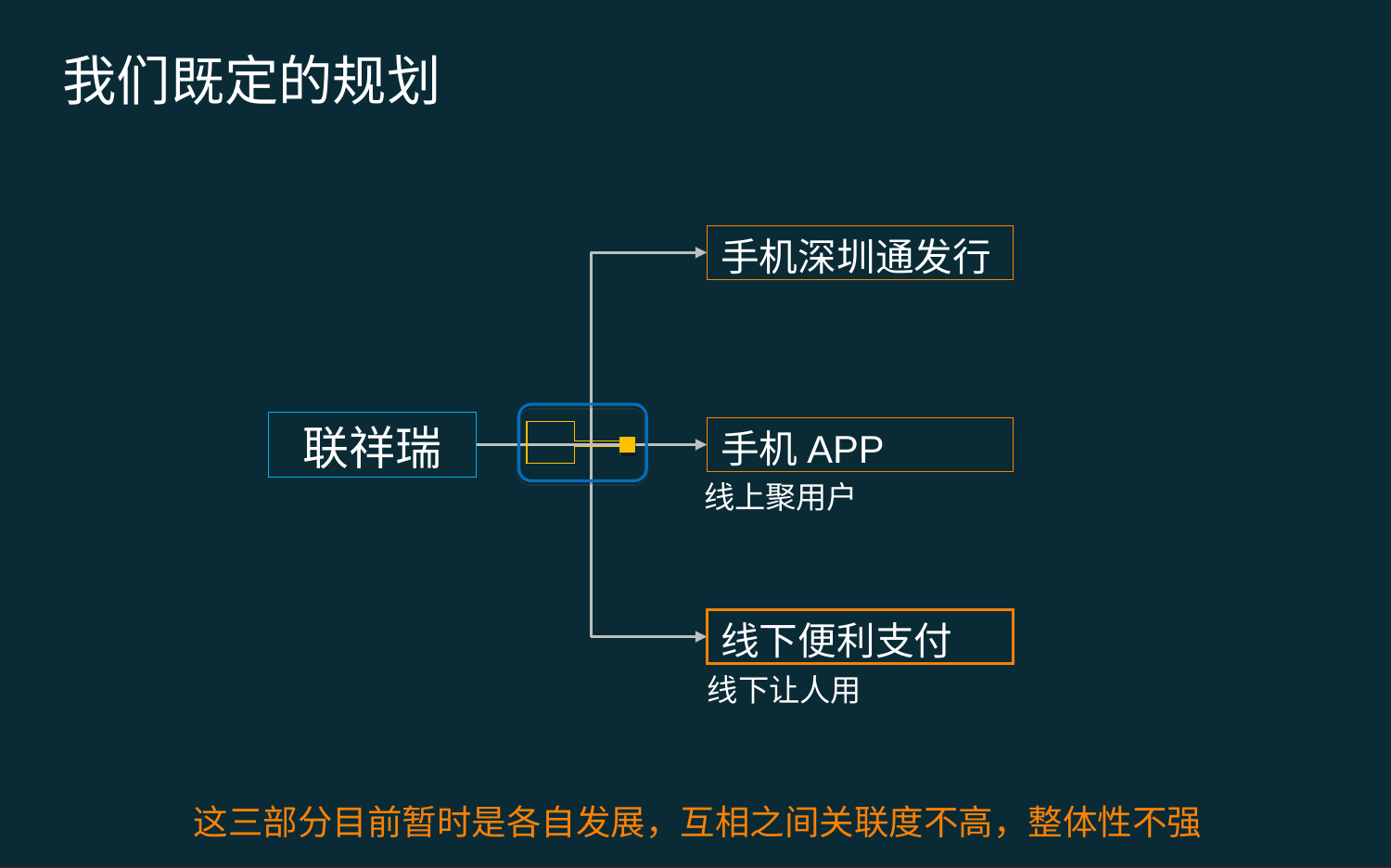

我们既定的规划
手机深圳通发行

联祥瑞
手机APP
线上聚用户
线下便利支付
线下让人用
这三部分目前暂时是各自发展，互相之间关联度不高，整体性不强